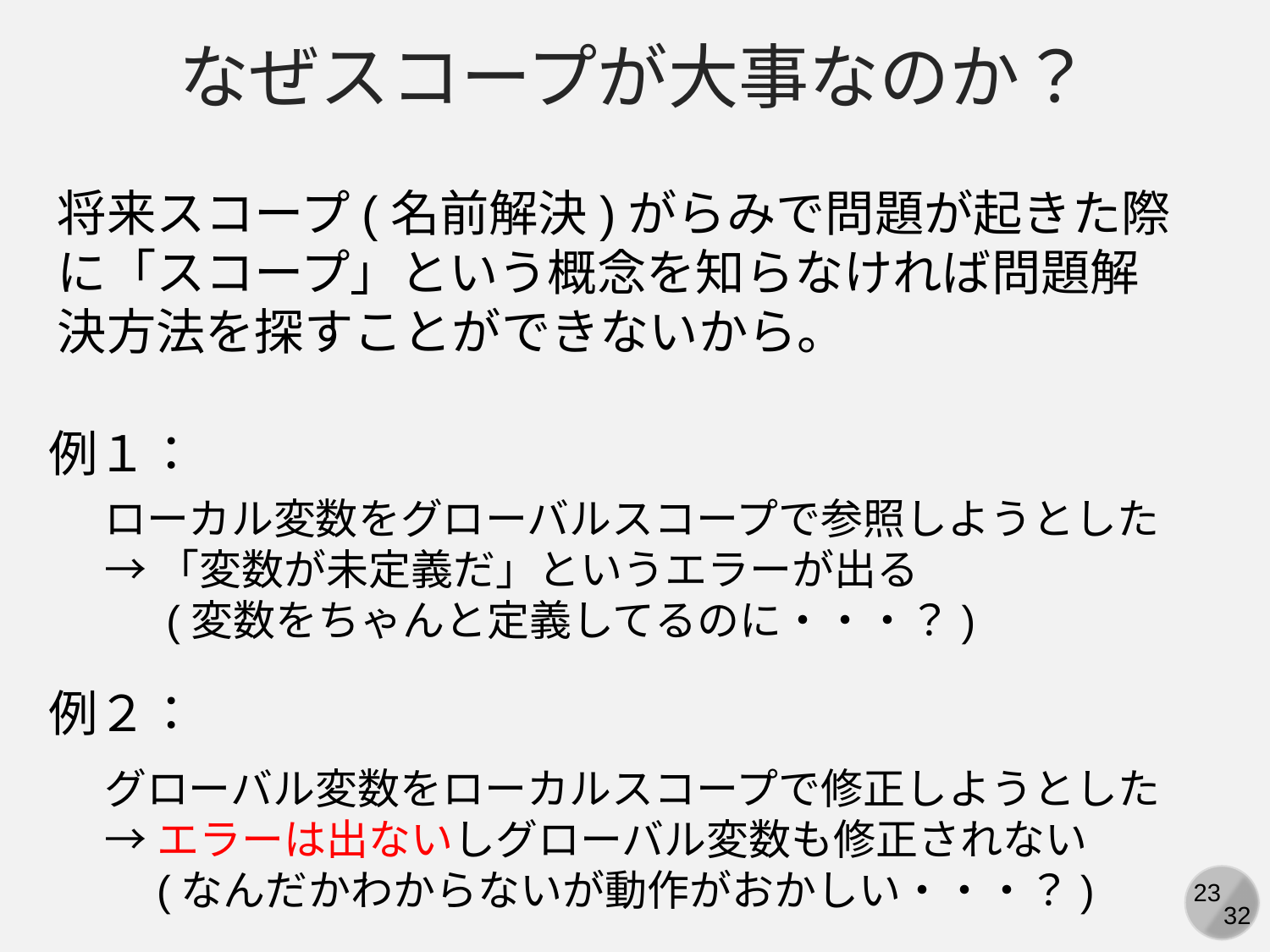

なぜスコープが大事なのか？
将来スコープ(名前解決)がらみで問題が起きた際に「スコープ」という概念を知らなければ問題解決方法を探すことができないから。
例１：
ローカル変数をグローバルスコープで参照しようとした
→「変数が未定義だ」というエラーが出る
　 (変数をちゃんと定義してるのに・・・？)
例２：
グローバル変数をローカルスコープで修正しようとした
→エラーは出ないしグローバル変数も修正されない
　(なんだかわからないが動作がおかしい・・・？)